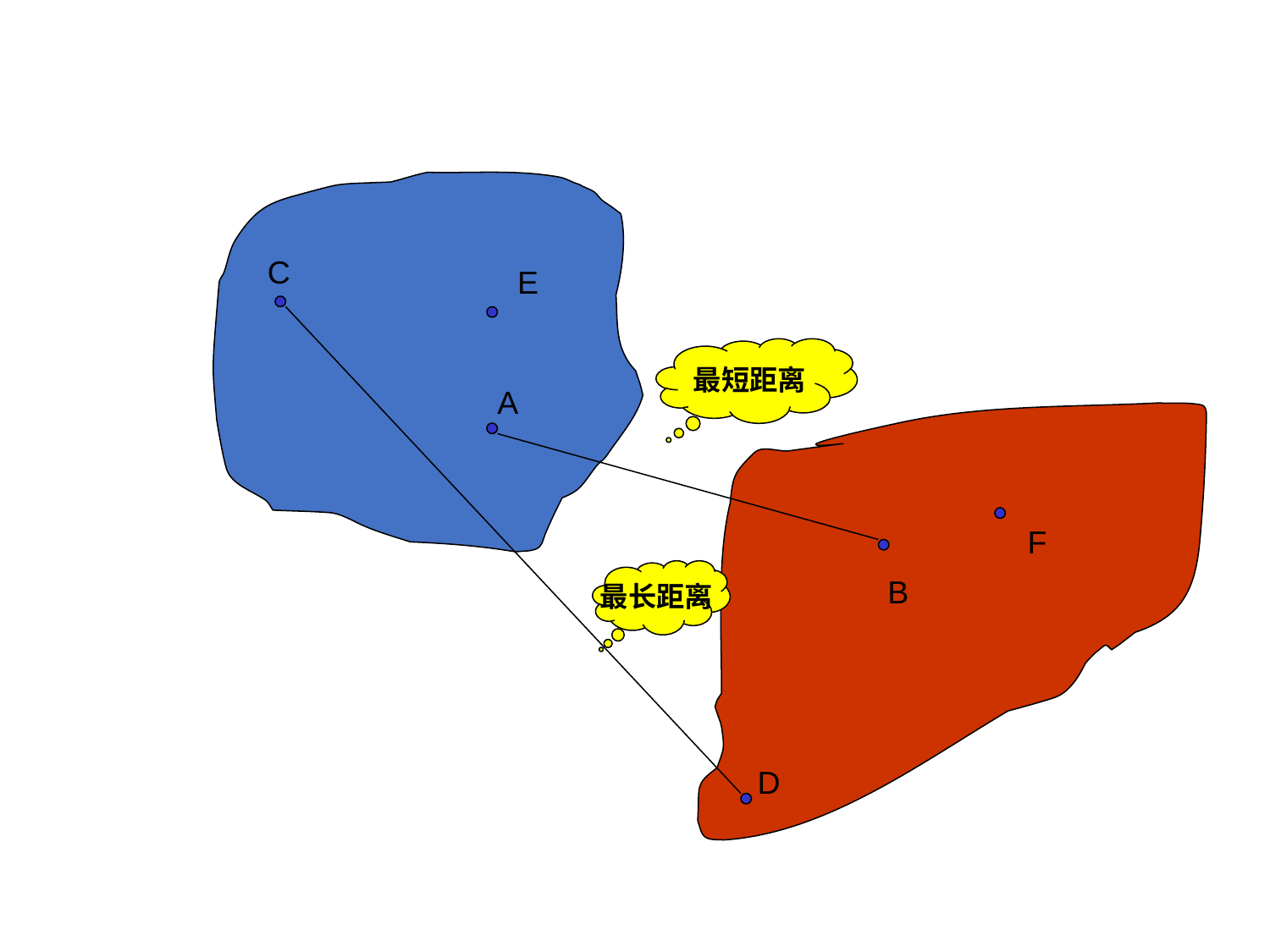

C
E

最短距离
A

F

最长距离
B
D